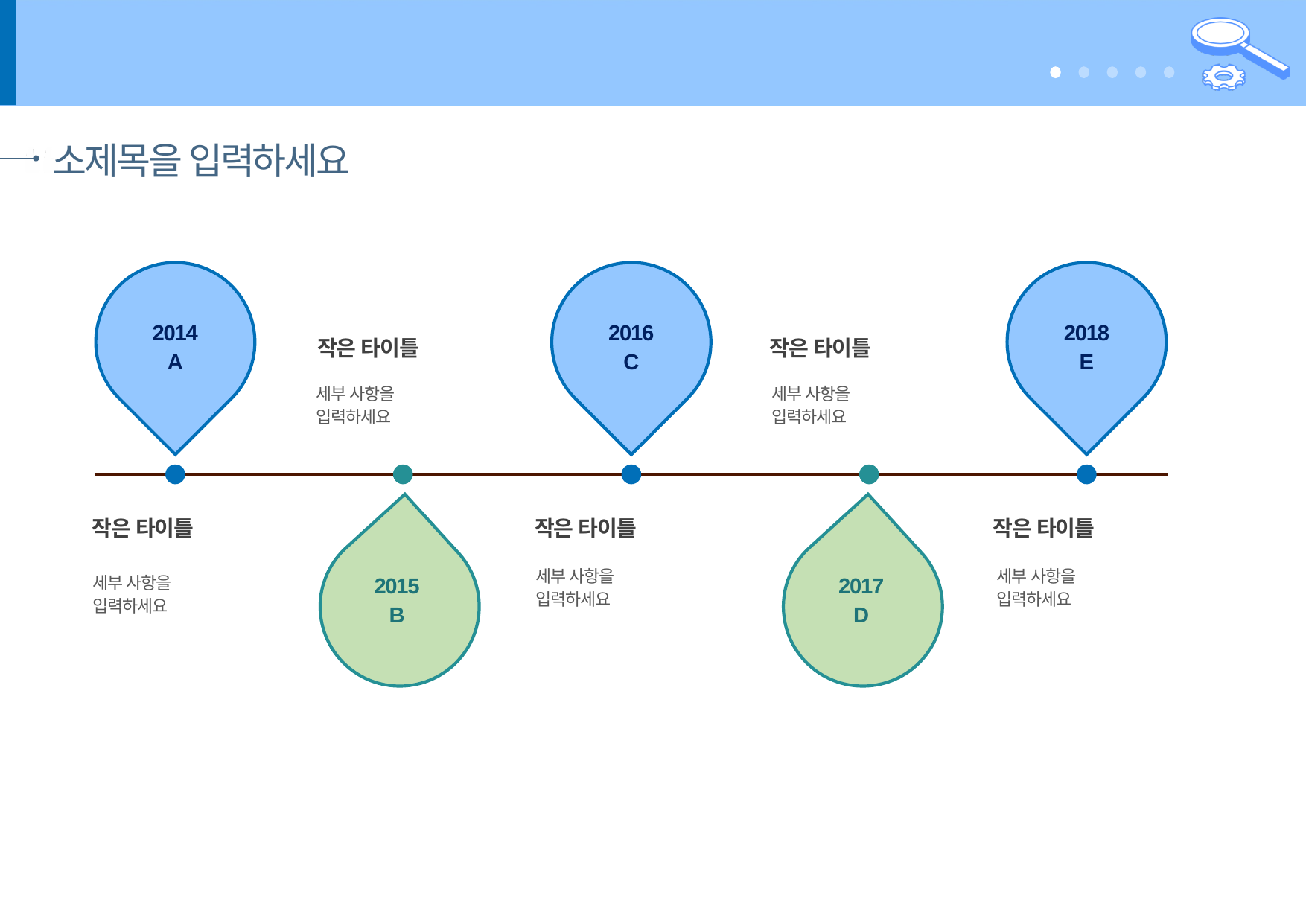

#
소제목을 입력하세요

세부 사항을
입력하세요
세부 사항을
입력하세요
2014
A
2016
C
2018
E
작은 타이틀
작은 타이틀

세부 사항을
입력하세요
세부 사항을
입력하세요
세부 사항을
입력하세요
작은 타이틀
작은 타이틀
작은 타이틀

2015
B
2017
D